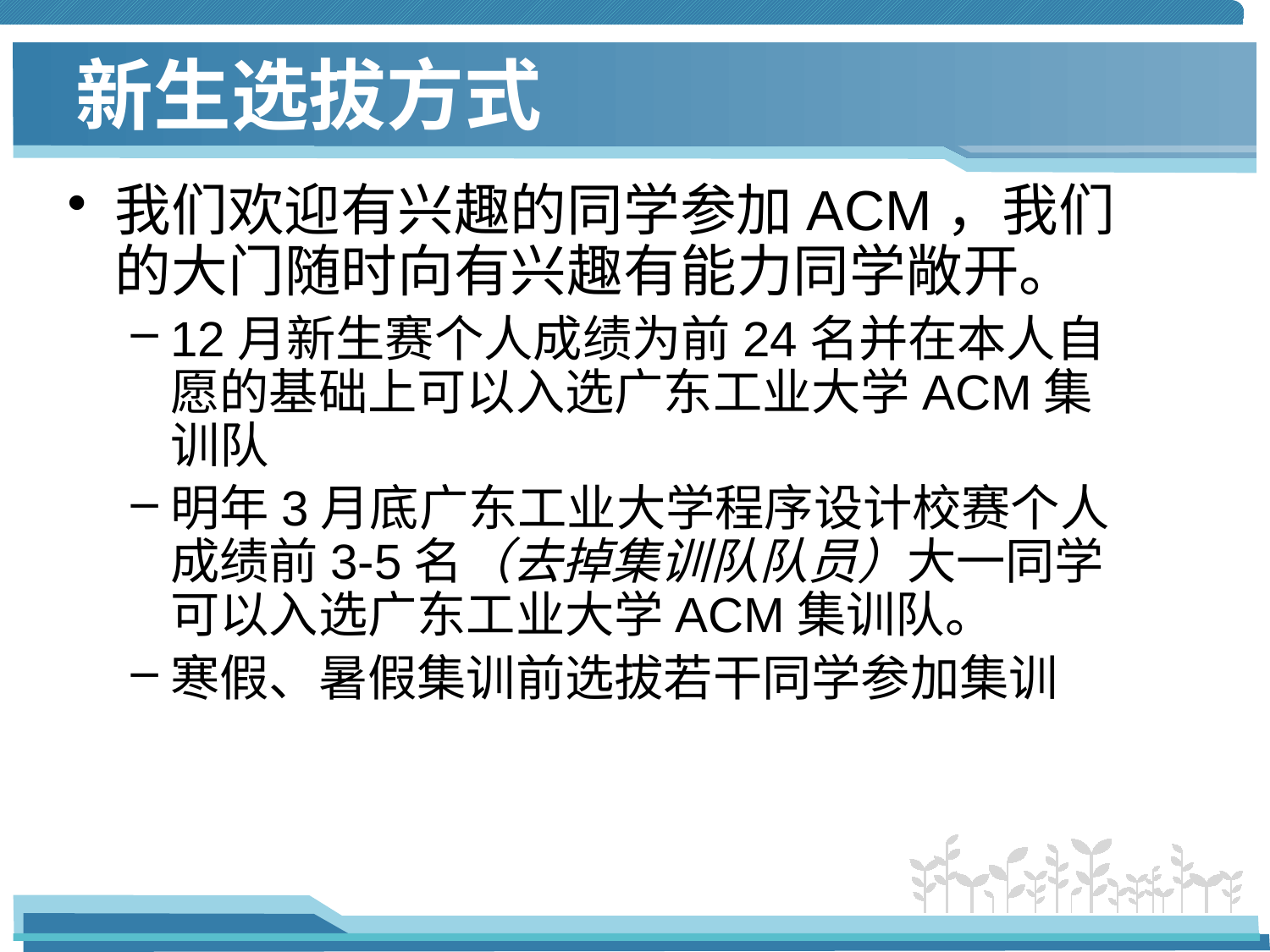

# 新生选拔方式
我们欢迎有兴趣的同学参加ACM，我们的大门随时向有兴趣有能力同学敞开。
12月新生赛个人成绩为前24名并在本人自愿的基础上可以入选广东工业大学ACM集训队
明年3月底广东工业大学程序设计校赛个人成绩前3-5名（去掉集训队队员）大一同学可以入选广东工业大学ACM集训队。
寒假、暑假集训前选拔若干同学参加集训